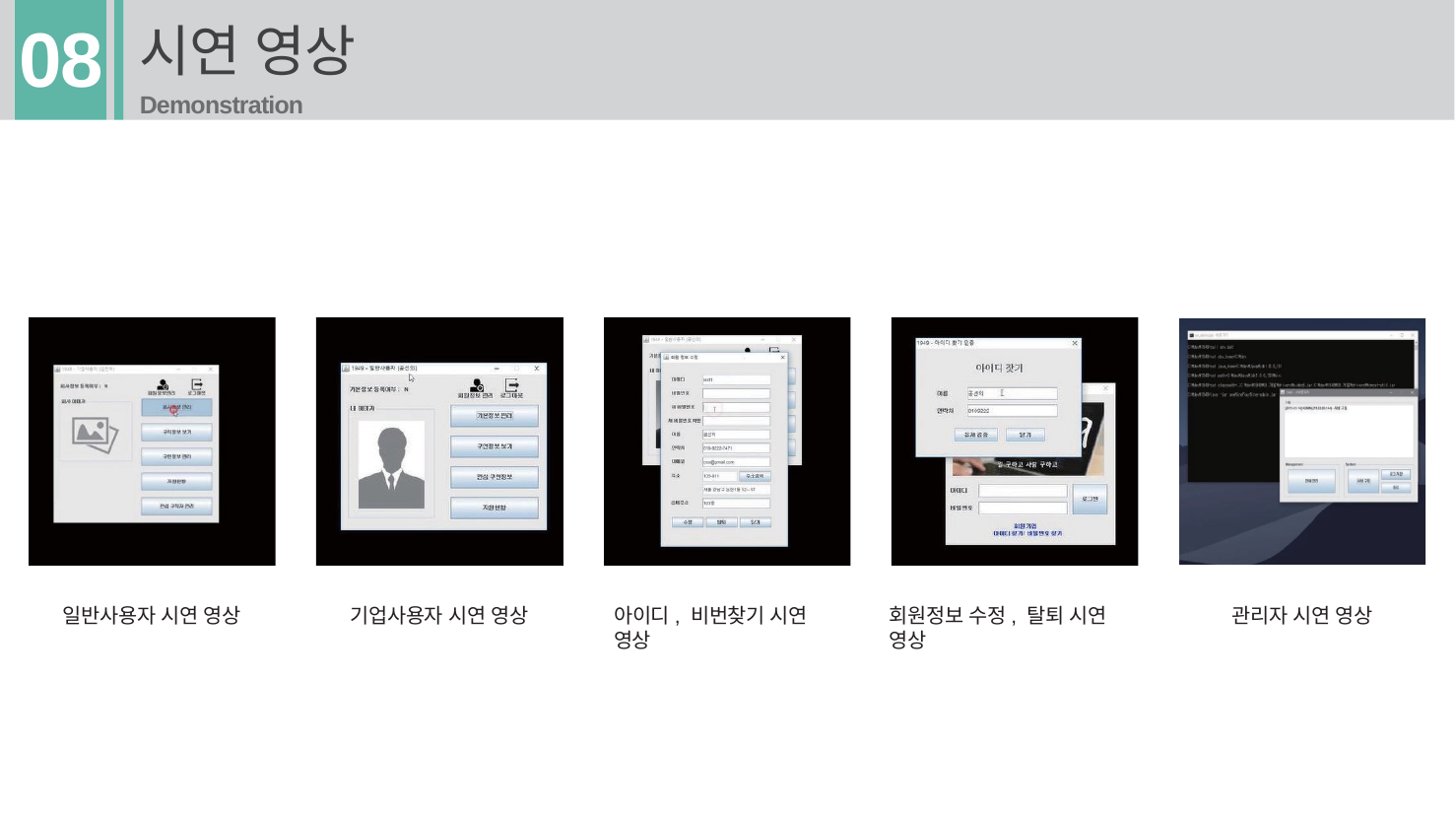

# 시연 영상
Demonstration
08

일반사용자 시연 영상
기업사용자 시연 영상
아이디, 비번찾기 시연 영상
회원정보 수정, 탈퇴 시연 영상
관리자 시연 영상